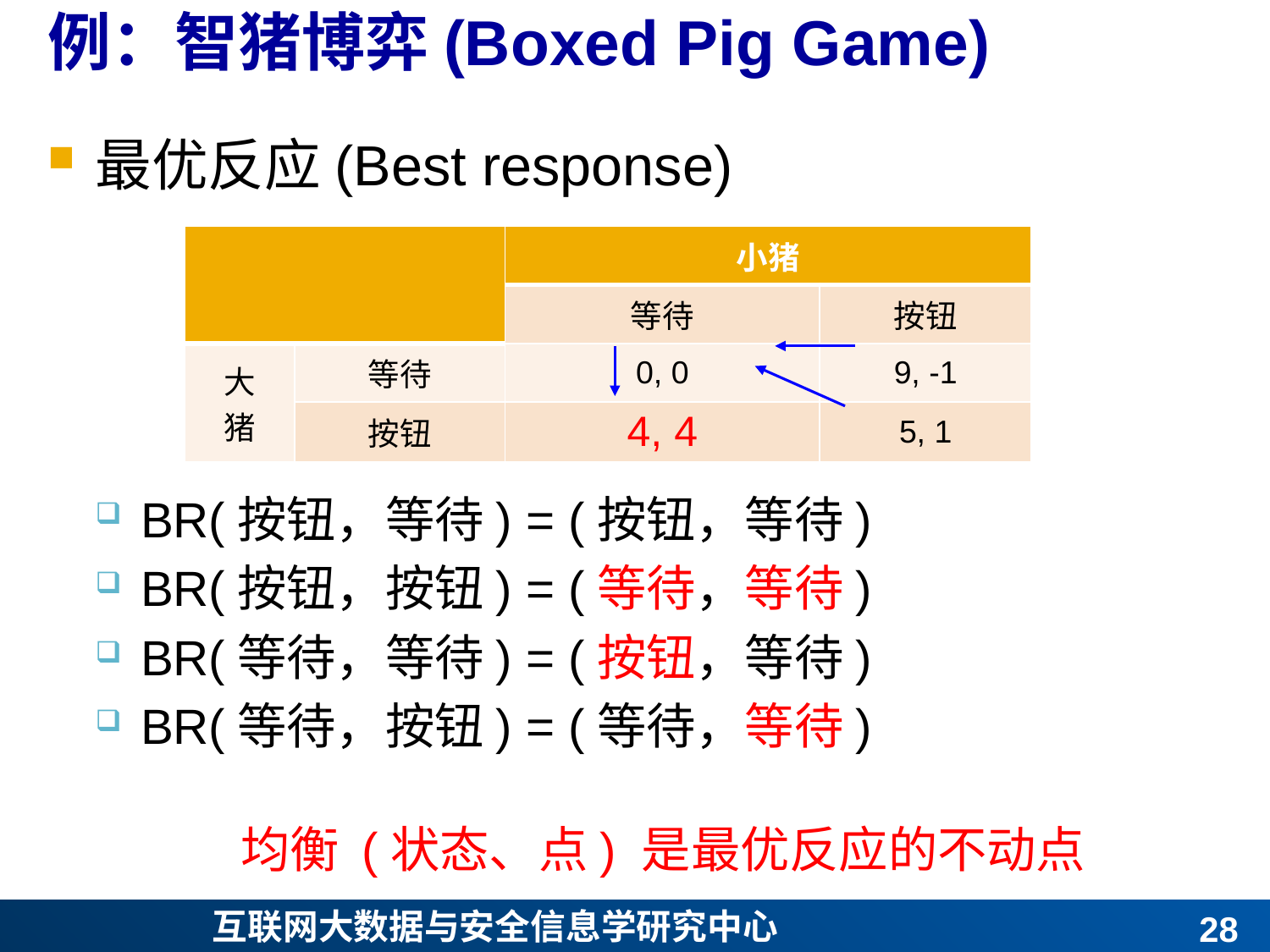

# 例：智猪博弈(Boxed Pig Game)
最优反应(Best response)

BR(按钮，等待) = (按钮，等待)
BR(按钮，按钮) = (等待，等待)
BR(等待，等待) = (按钮，等待)
BR(等待，按钮) = (等待，等待)

|  |  | 小猪 |  |
| --- | --- | --- | --- |
|  |  | 等待 | 按钮 |
| 大 猪 | 等待 | 0, 0 | 9, -1 |
|  | 按钮 | 4, 4 | 5, 1 |
均衡 (状态、点) 是最优反应的不动点
28